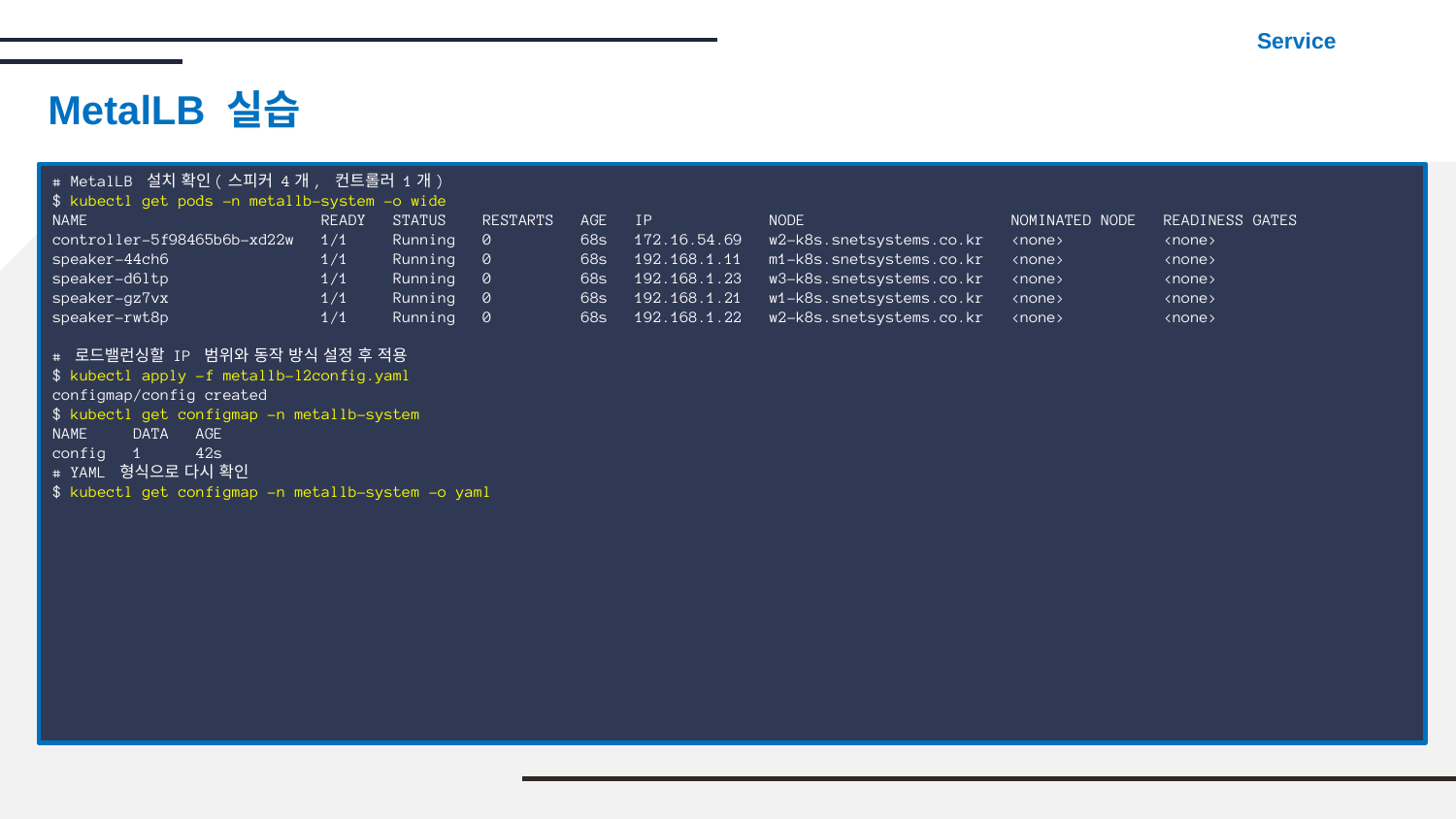

Service
MetalLB 실습

# MetalLB 설치 확인(스피커 4개, 컨트롤러 1개)
$ kubectl get pods -n metallb-system -o wide
NAME                          READY   STATUS    RESTARTS   AGE   IP             NODE                       NOMINATED NODE   READINESS GATES
controller-5f98465b6b-xd22w   1/1     Running   0          68s   172.16.54.69   w2-k8s.snetsystems.co.kr   <none>           <none>
speaker-44ch6                 1/1     Running   0          68s   192.168.1.11   m1-k8s.snetsystems.co.kr   <none>           <none>
speaker-d6ltp                 1/1     Running   0          68s   192.168.1.23   w3-k8s.snetsystems.co.kr   <none>           <none>
speaker-gz7vx                 1/1     Running   0          68s   192.168.1.21   w1-k8s.snetsystems.co.kr   <none>           <none>
speaker-rwt8p                 1/1     Running   0          68s   192.168.1.22   w2-k8s.snetsystems.co.kr   <none>           <none>

# 로드밸런싱할 IP 범위와 동작 방식 설정 후 적용
$ kubectl apply -f metallb-l2config.yaml
configmap/config created
$ kubectl get configmap -n metallb-system
NAME     DATA   AGE
config   1      42s
# YAML 형식으로 다시 확인
$ kubectl get configmap -n metallb-system -o yaml